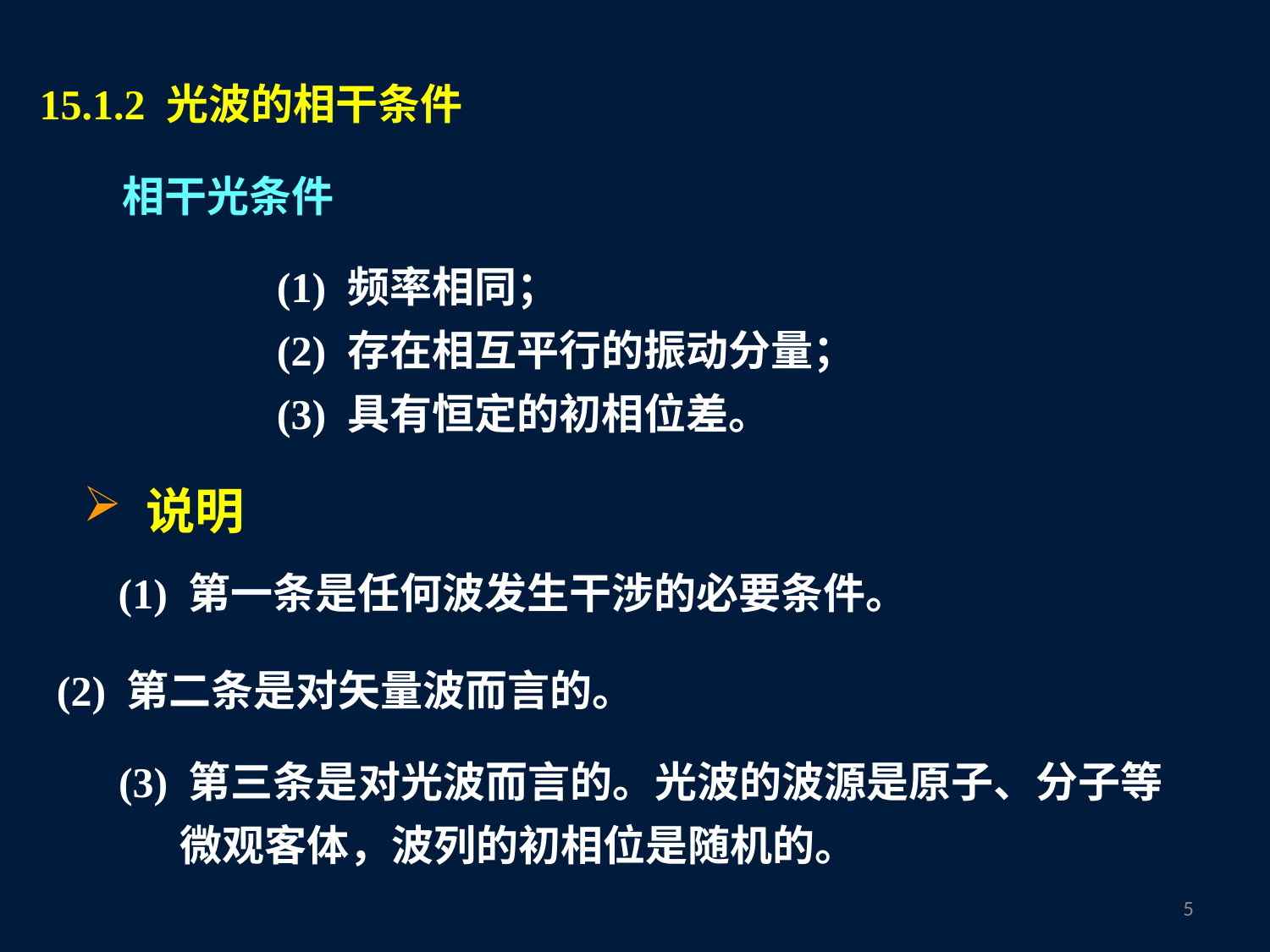

15.1.2 光波的相干条件
相干光条件
(1) 频率相同；
(2) 存在相互平行的振动分量；
(3) 具有恒定的初相位差。
 说明
(1) 第一条是任何波发生干涉的必要条件。
(2) 第二条是对矢量波而言的。
(3) 第三条是对光波而言的。光波的波源是原子、分子等微观客体，波列的初相位是随机的。
5